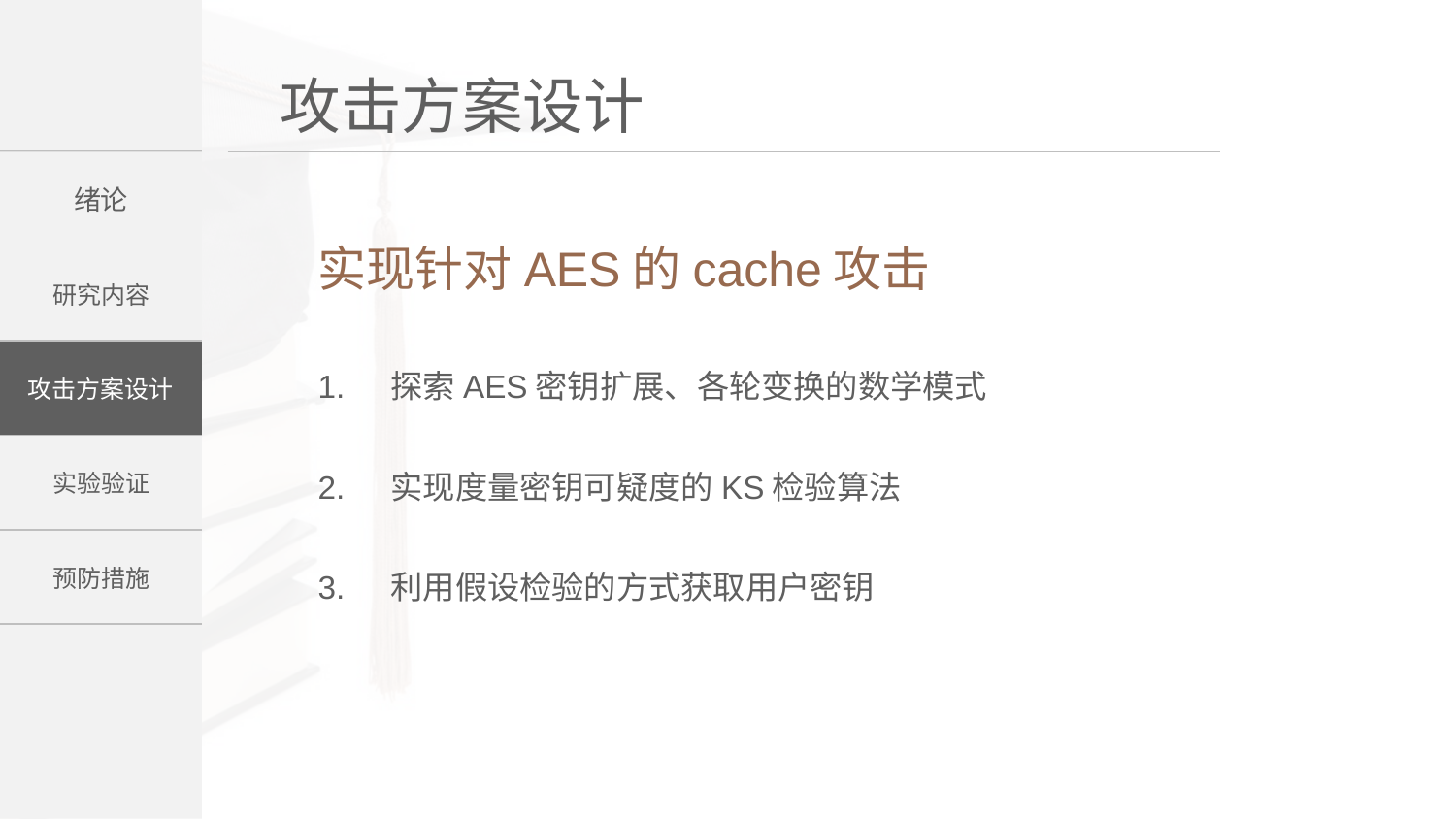

实现针对AES的cache攻击

探索AES密钥扩展、各轮变换的数学模式

实现度量密钥可疑度的KS检验算法

利用假设检验的方式获取用户密钥